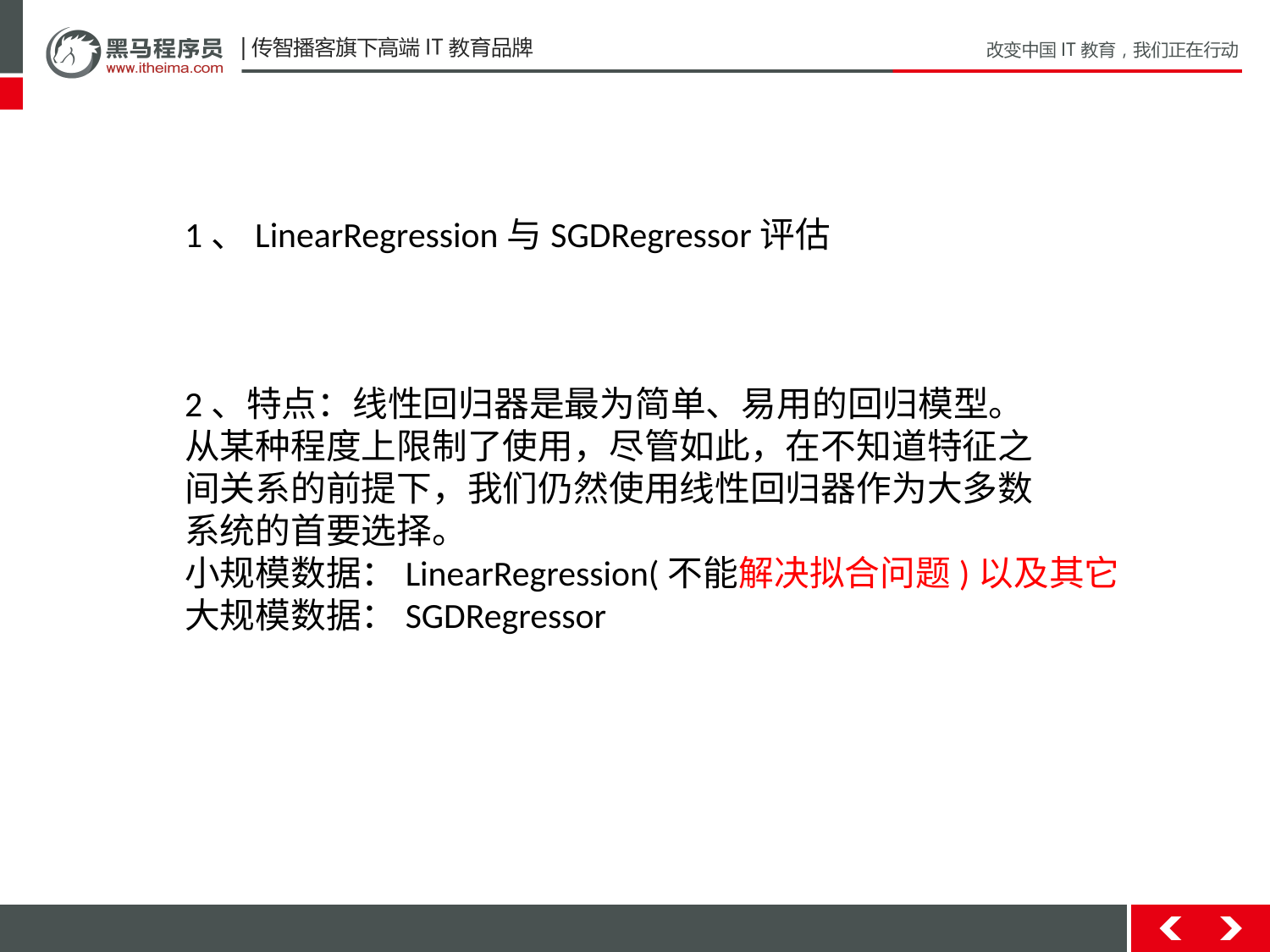

1、LinearRegression与SGDRegressor评估

2、特点：线性回归器是最为简单、易用的回归模型。
从某种程度上限制了使用，尽管如此，在不知道特征之
间关系的前提下，我们仍然使用线性回归器作为大多数
系统的首要选择。
小规模数据：LinearRegression(不能解决拟合问题)以及其它
大规模数据：SGDRegressor